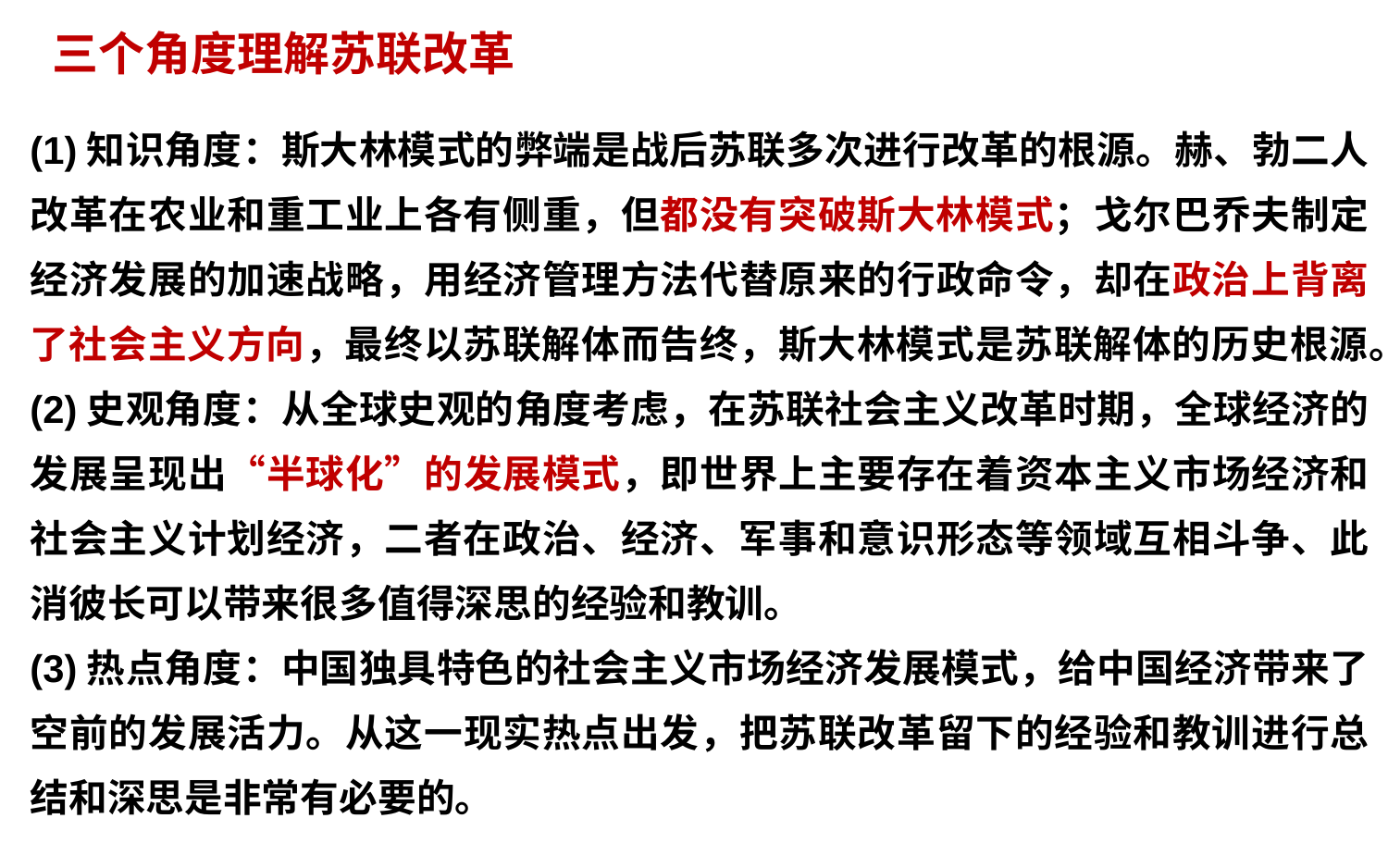

三个角度理解苏联改革
(1)知识角度：斯大林模式的弊端是战后苏联多次进行改革的根源。赫、勃二人改革在农业和重工业上各有侧重，但都没有突破斯大林模式；戈尔巴乔夫制定经济发展的加速战略，用经济管理方法代替原来的行政命令，却在政治上背离了社会主义方向，最终以苏联解体而告终，斯大林模式是苏联解体的历史根源。
(2)史观角度：从全球史观的角度考虑，在苏联社会主义改革时期，全球经济的发展呈现出“半球化”的发展模式，即世界上主要存在着资本主义市场经济和社会主义计划经济，二者在政治、经济、军事和意识形态等领域互相斗争、此消彼长可以带来很多值得深思的经验和教训。
(3)热点角度：中国独具特色的社会主义市场经济发展模式，给中国经济带来了空前的发展活力。从这一现实热点出发，把苏联改革留下的经验和教训进行总结和深思是非常有必要的。